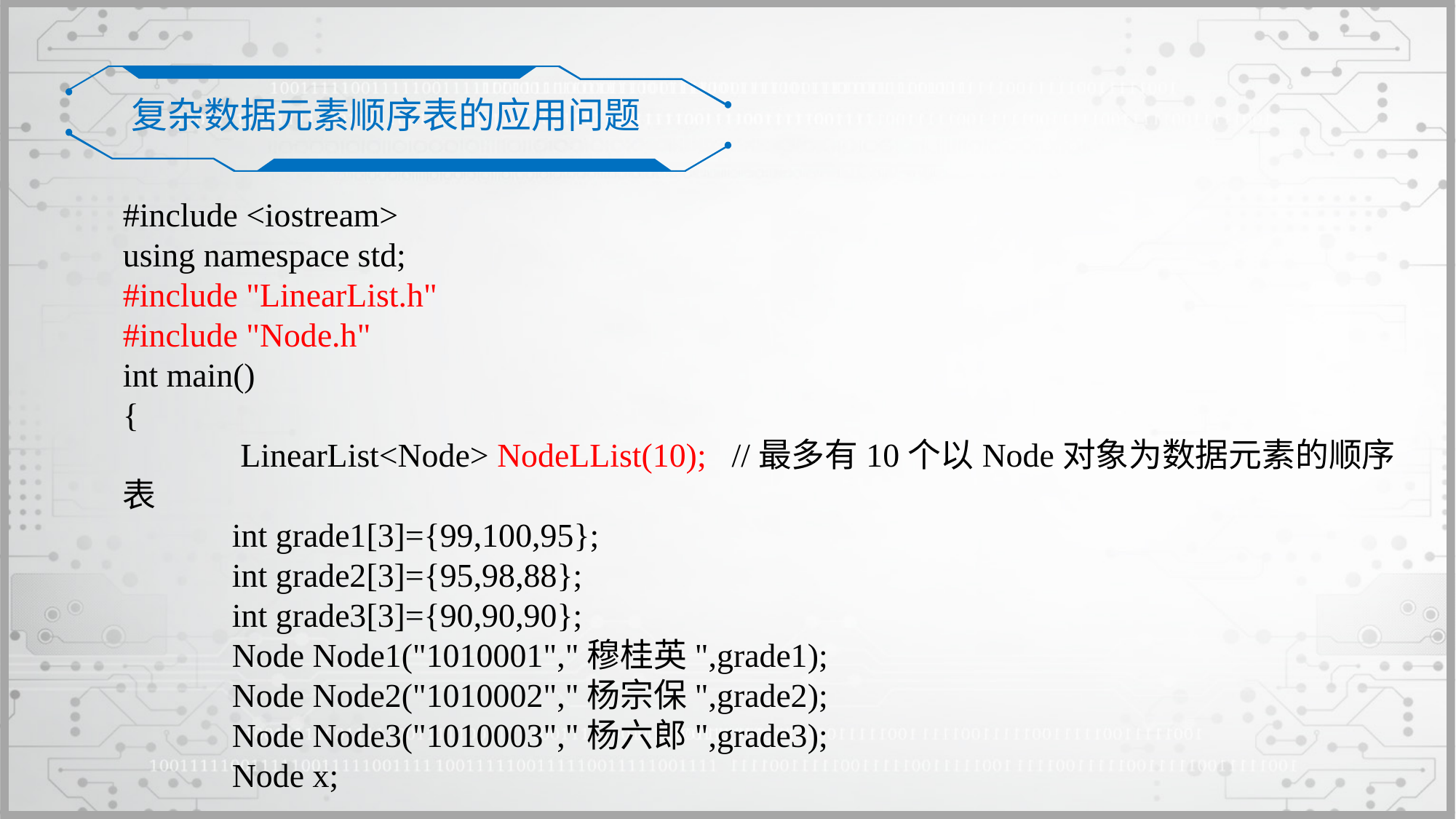

复杂数据元素顺序表的应用问题
#include <iostream>
using namespace std;
#include "LinearList.h"
#include "Node.h"
int main()
{
 	 LinearList<Node> NodeLList(10);   //最多有10个以Node对象为数据元素的顺序表
  	int grade1[3]={99,100,95};
  	int grade2[3]={95,98,88};
  	int grade3[3]={90,90,90};
  	Node Node1("1010001","穆桂英",grade1);
  	Node Node2("1010002","杨宗保",grade2);
  	Node Node3("1010003","杨六郎",grade3);
  	Node x;